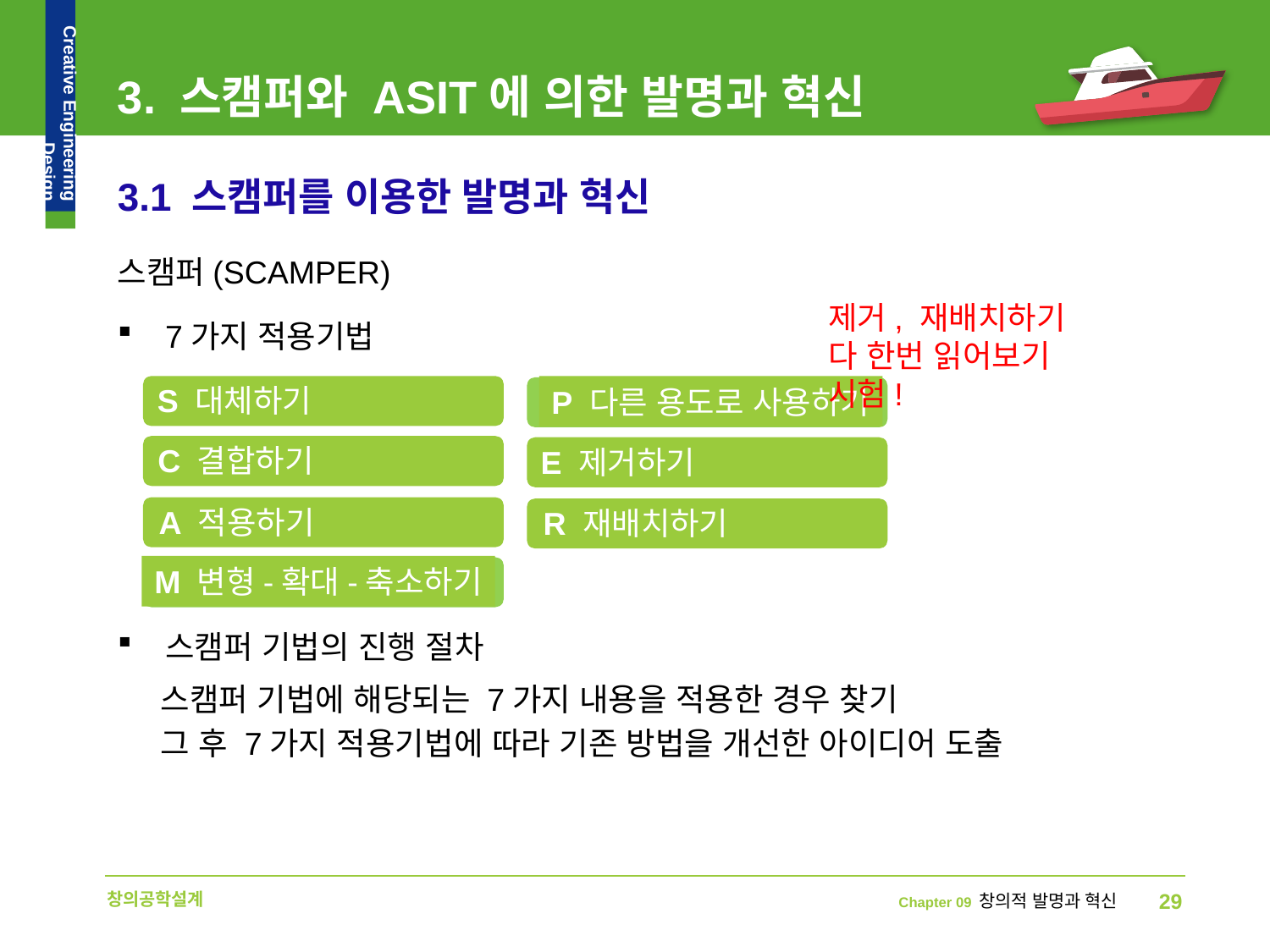

# 3. 스캠퍼와 ASIT에 의한 발명과 혁신
3.1 스캠퍼를 이용한 발명과 혁신
스캠퍼(SCAMPER)

7가지 적용기법

스캠퍼 기법의 진행 절차

    스캠퍼 기법에 해당되는 7가지 내용을 적용한 경우 찾기
    그 후 7가지 적용기법에 따라 기존 방법을 개선한 아이디어 도출

제거, 재배치하기
다 한번 읽어보기
시험!
S 대체하기

P 다른 용도로 사용하기

C 결합하기

E 제거하기

A 적용하기

R 재배치하기

M 변형-확대-축소하기